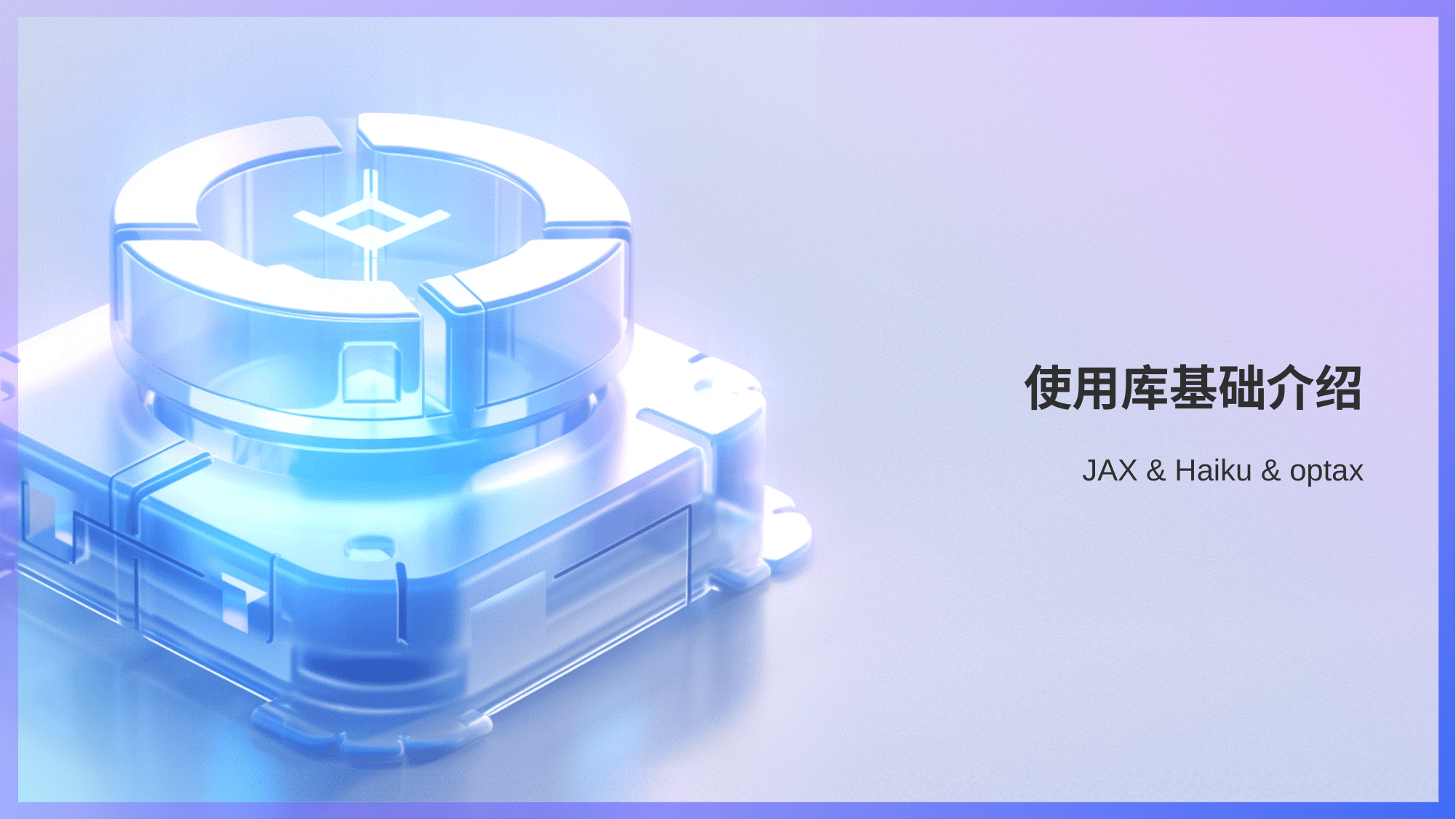

# 使用库基础介绍
JAX & Haiku & optax